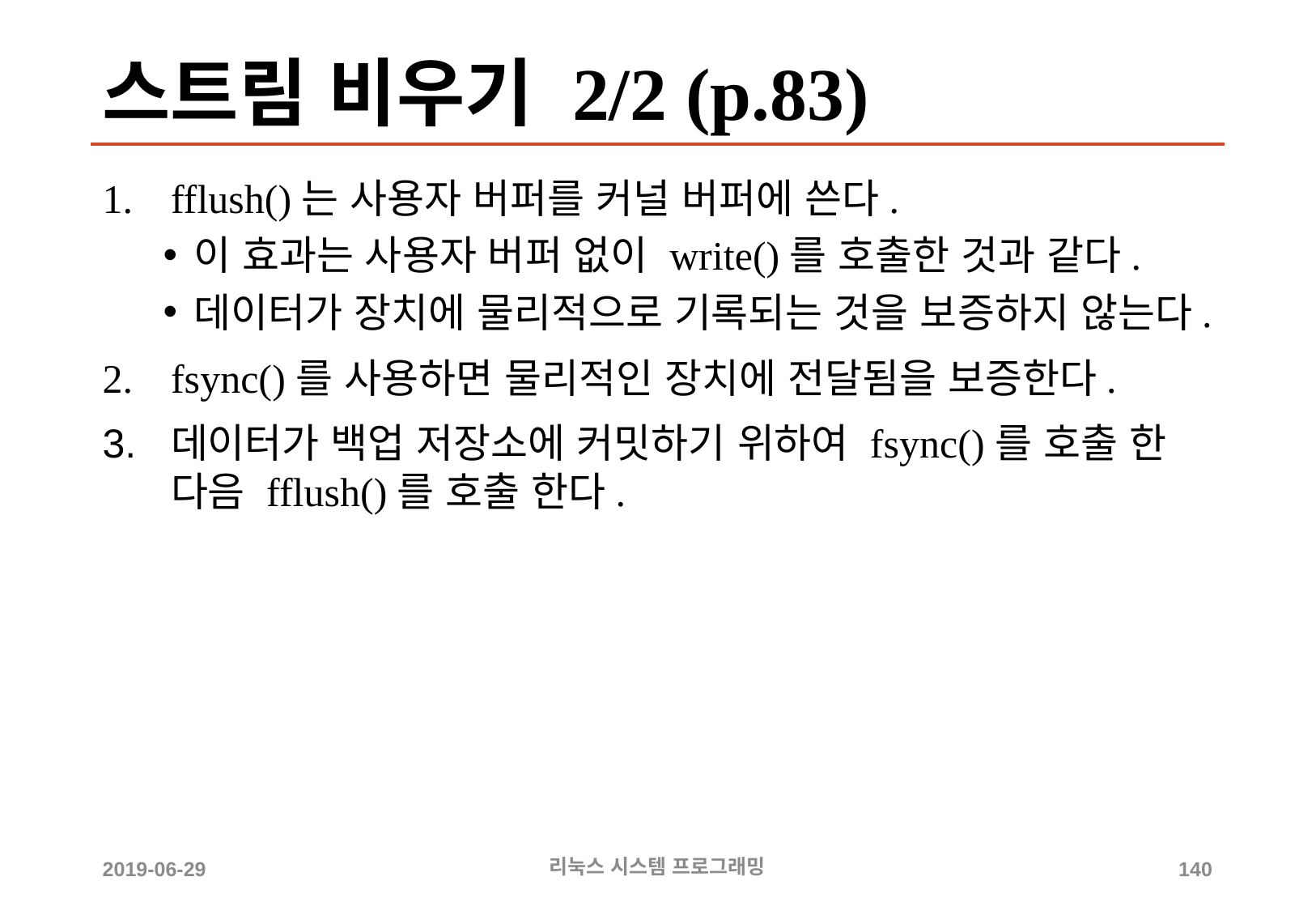

# 스트림 비우기 2/2 (p.83)
fflush()는 사용자 버퍼를 커널 버퍼에 쓴다.
이 효과는 사용자 버퍼 없이 write()를 호출한 것과 같다.
데이터가 장치에 물리적으로 기록되는 것을 보증하지 않는다.
fsync()를 사용하면 물리적인 장치에 전달됨을 보증한다.
데이터가 백업 저장소에 커밋하기 위하여 fsync()를 호출 한 다음 fflush()를 호출 한다.
2019-06-29
리눅스 시스템 프로그래밍
140